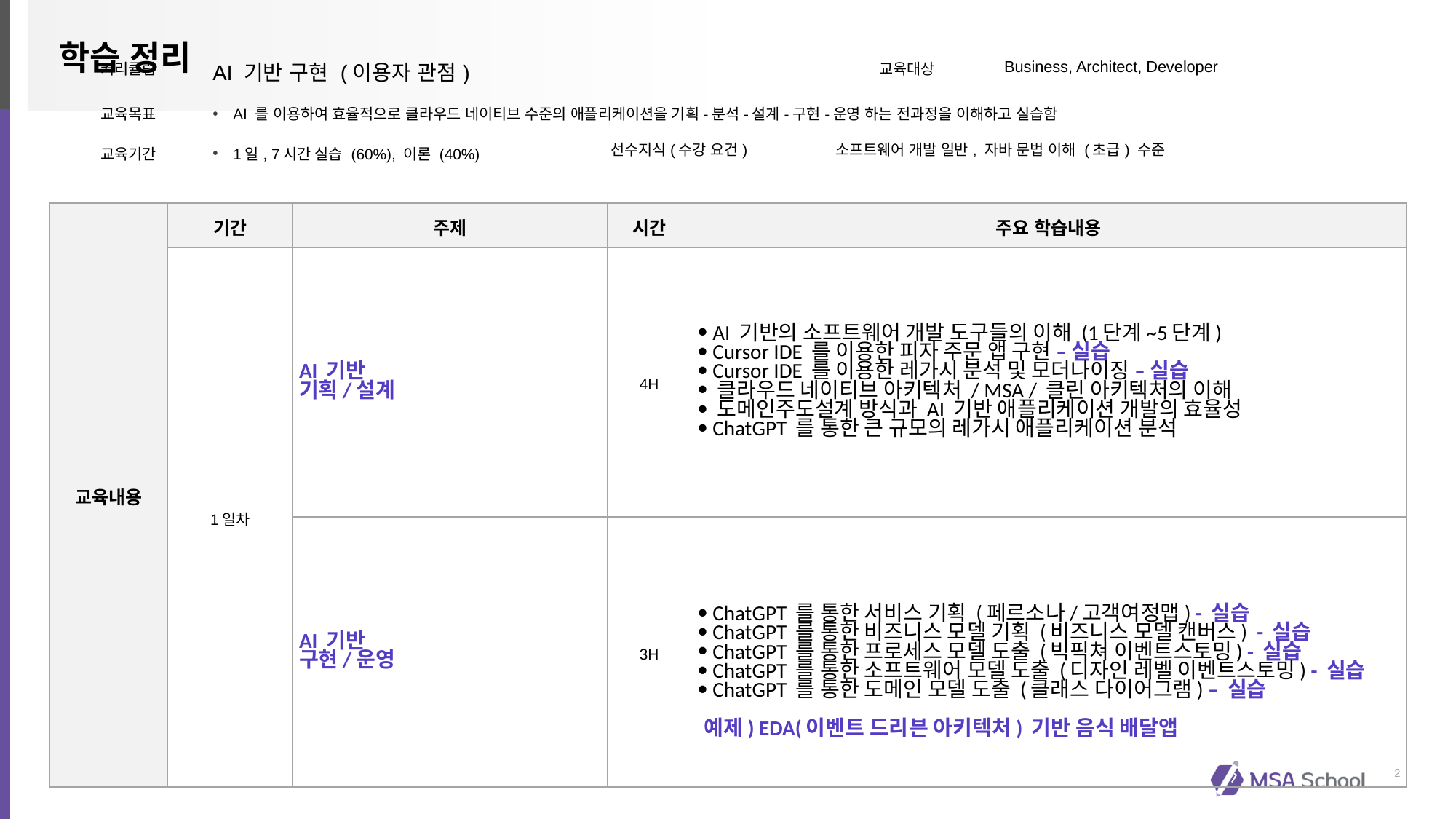

| 커리큘럼 | AI 기반 구현 (이용자 관점) |  | 교육대상 | Business, Architect, Developer |
| --- | --- | --- | --- | --- |
| 교육목표 | AI 를 이용하여 효율적으로 클라우드 네이티브 수준의 애플리케이션을 기획-분석-설계-구현-운영 하는 전과정을 이해하고 실습함 |  |  |  |
| 교육기간 | 1일, 7시간 실습 (60%), 이론 (40%) | 선수지식(수강 요건) | 소프트웨어 개발 일반, 자바 문법 이해 (초급) 수준 |  |
| 교육내용 | 기간 | 주제 | 시간 | 주요 학습내용 |
| --- | --- | --- | --- | --- |
|  | 1일차 | AI 기반 기획/설계 | 4H | AI 기반의 소프트웨어 개발 도구들의 이해 (1단계~5단계) Cursor IDE 를 이용한 피자 주문 앱 구현 – 실습 Cursor IDE 를 이용한 레가시 분석 및 모더나이징 – 실습 클라우드 네이티브 아키텍처 / MSA / 클린 아키텍처의 이해 도메인주도설계 방식과 AI 기반 애플리케이션 개발의 효율성 ChatGPT 를 통한 큰 규모의 레가시 애플리케이션 분석 |
|  |  | AI 기반 구현/운영 | 3H | ChatGPT 를 통한 서비스 기획 (페르소나/고객여정맵) - 실습 ChatGPT 를 통한 비즈니스 모델 기획 (비즈니스 모델 캔버스) - 실습 ChatGPT 를 통한 프로세스 모델 도출 (빅픽쳐 이벤트스토밍) - 실습 ChatGPT 를 통한 소프트웨어 모델 도출 (디자인 레벨 이벤트스토밍) - 실습 ChatGPT 를 통한 도메인 모델 도출 (클래스 다이어그램) – 실습 예제) EDA(이벤트 드리븐 아키텍처) 기반 음식 배달앱 |